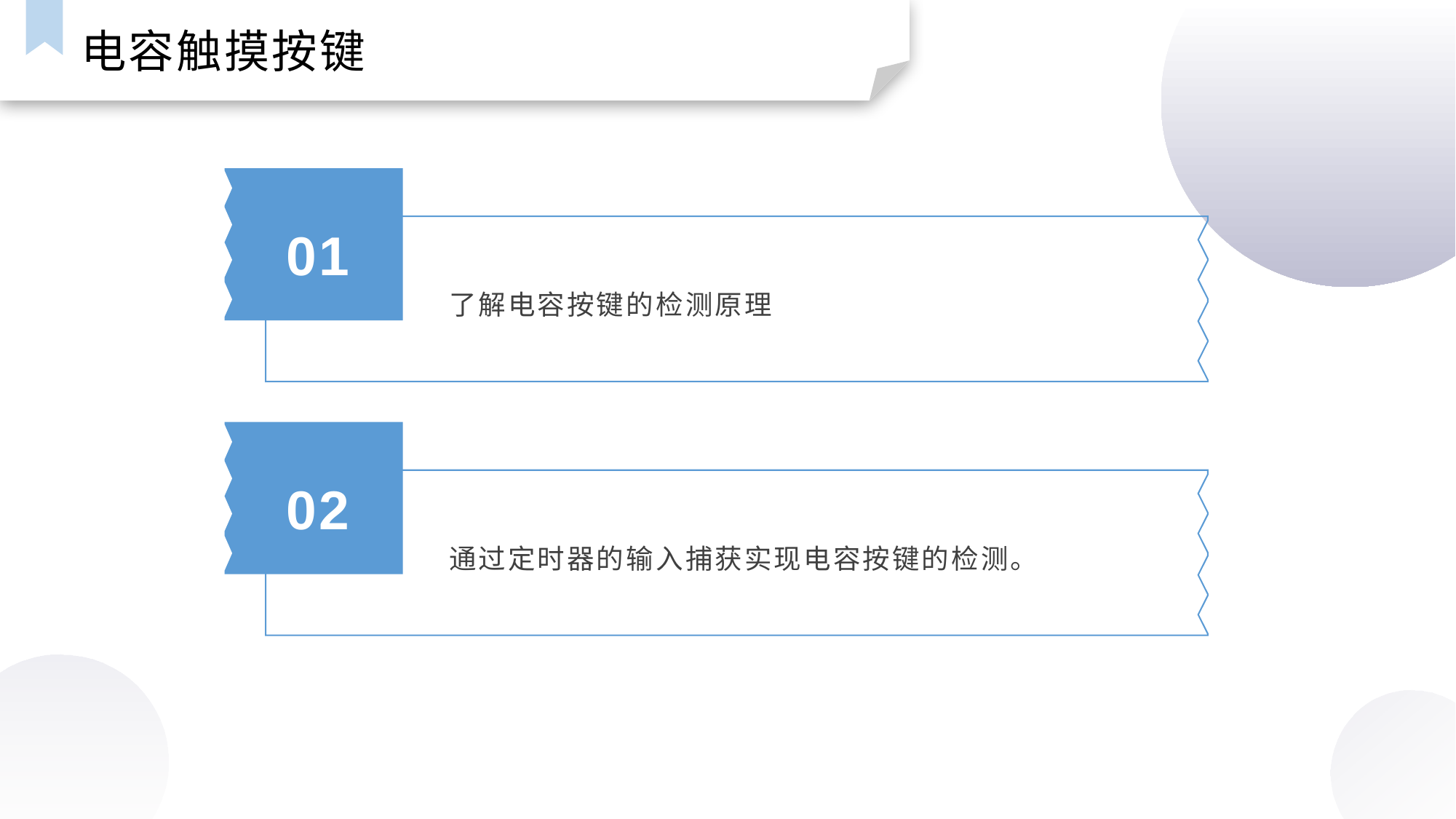

电容触摸按键

01

了解电容按键的检测原理

02

通过定时器的输入捕获实现电容按键的检测。